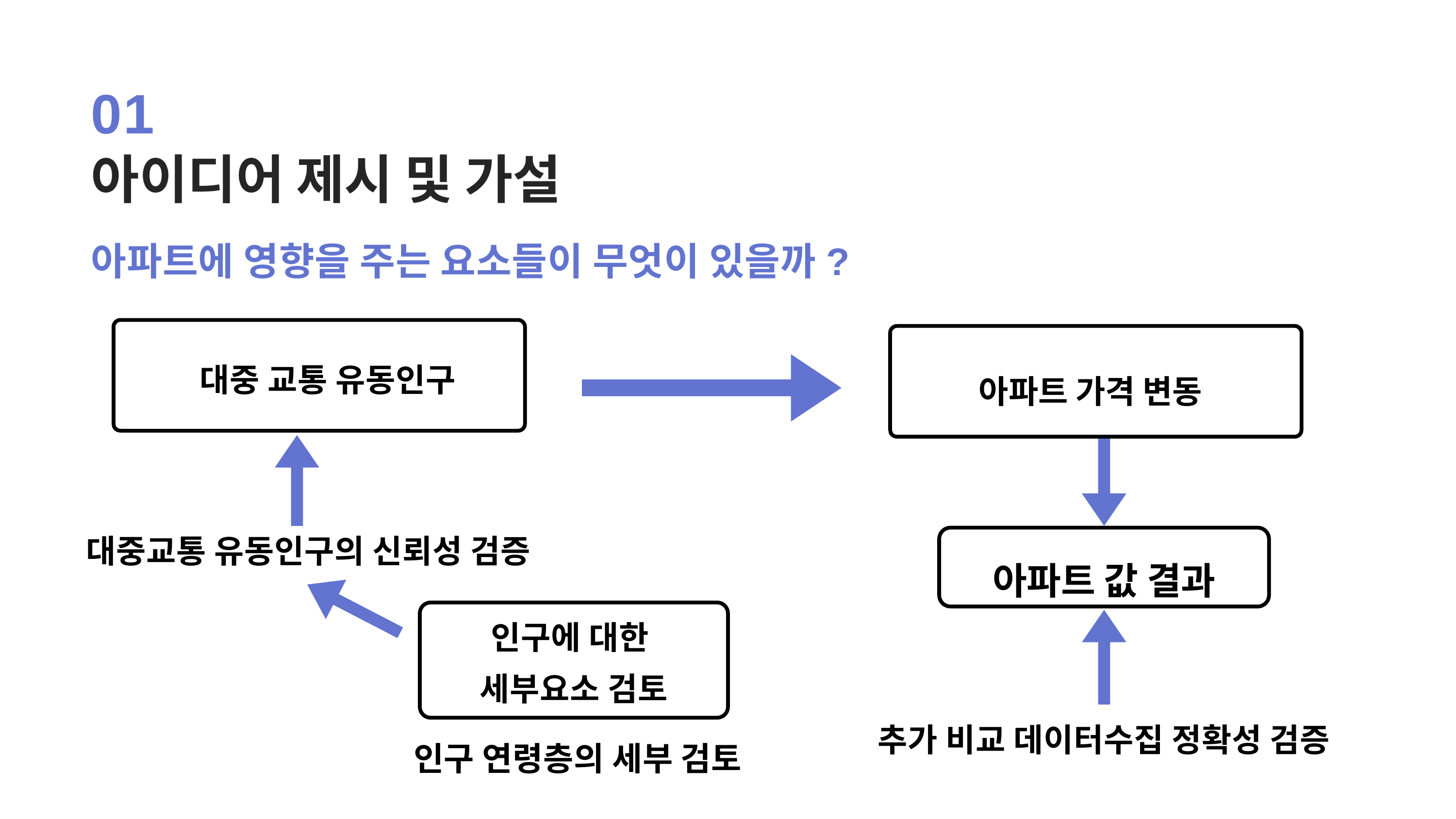

01
아이디어 제시 및 가설
아파트에 영향을 주는 요소들이 무엇이 있을까?

아파트 가격 변동
대중 교통 유동인구

대중교통 유동인구의 신뢰성 검증

아파트 값 결과

인구에 대한
세부요소 검토

추가 비교 데이터수집 정확성 검증
인구 연령층의 세부 검토